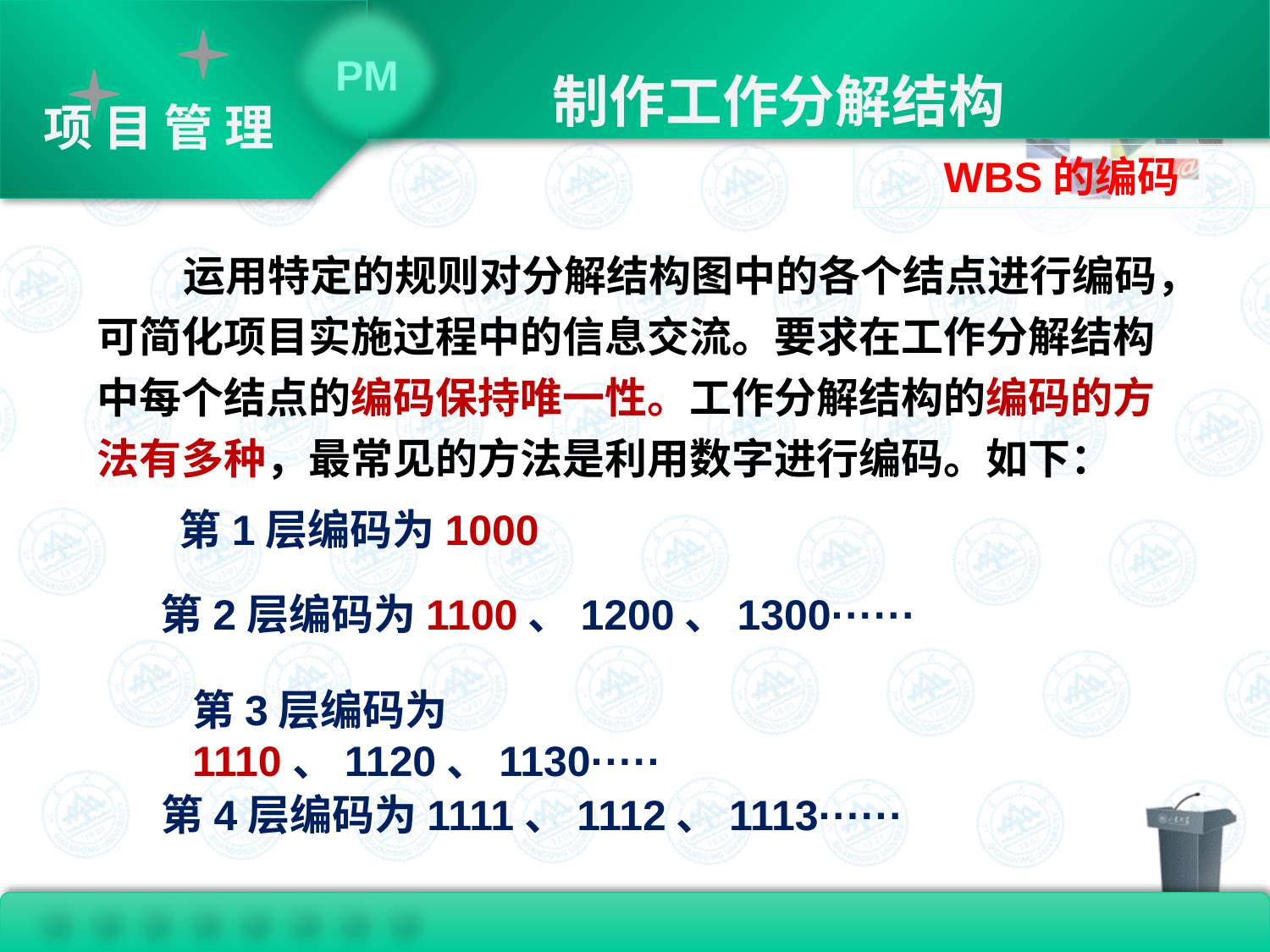

制作工作分解结构
WBS的编码
        运用特定的规则对分解结构图中的各个结点进行编码，可简化项目实施过程中的信息交流。要求在工作分解结构中每个结点的编码保持唯一性。工作分解结构的编码的方法有多种，最常见的方法是利用数字进行编码。如下：
第1层编码为1000
第2层编码为1100、1200、1300······
第3层编码为1110、1120、1130·····
第4层编码为1111、1112、1113······